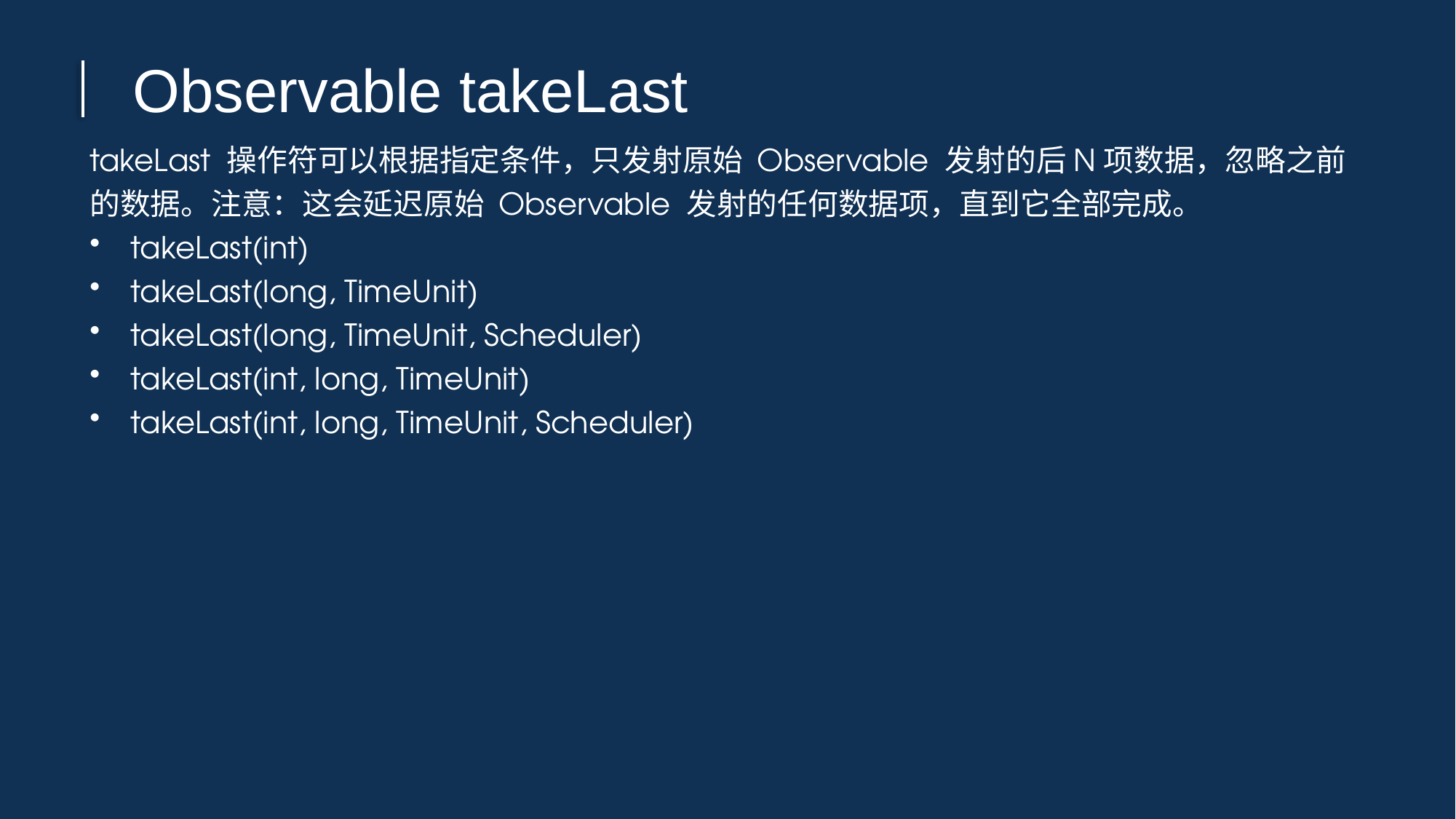

Observable takeLast
takeLast 操作符可以根据指定条件，只发射原始 Observable 发射的后N项数据，忽略之前的数据。注意：这会延迟原始 Observable 发射的任何数据项，直到它全部完成。
takeLast(int)
takeLast(long, TimeUnit)
takeLast(long, TimeUnit, Scheduler)
takeLast(int, long, TimeUnit)
takeLast(int, long, TimeUnit, Scheduler)